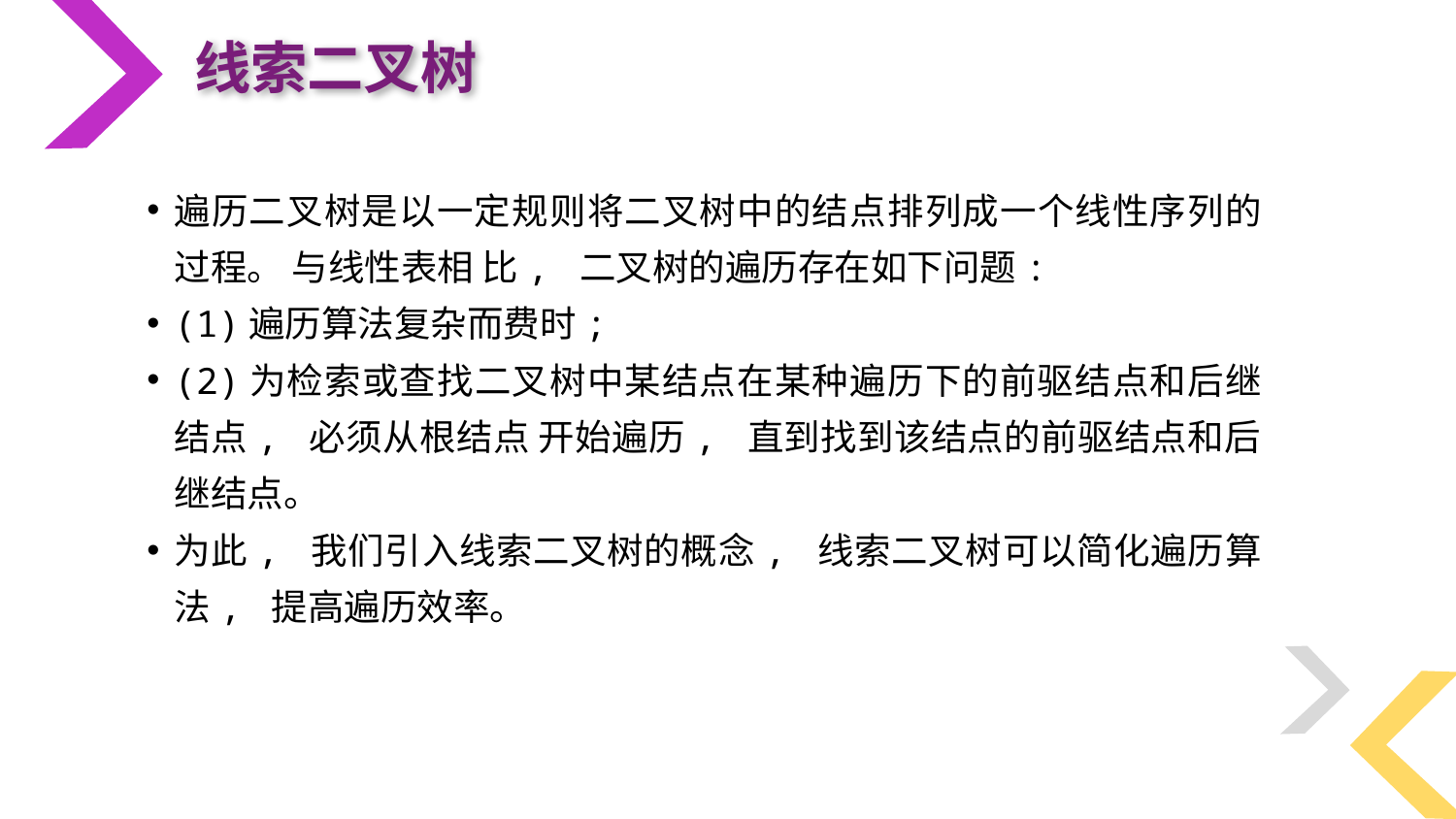

线索二叉树
遍历二叉树是以一定规则将二叉树中的结点排列成一个线性序列的过程。 与线性表相 比, 二叉树的遍历存在如下问题:
(1)遍历算法复杂而费时;
(2)为检索或查找二叉树中某结点在某种遍历下的前驱结点和后继结点, 必须从根结点 开始遍历, 直到找到该结点的前驱结点和后继结点。
为此, 我们引入线索二叉树的概念, 线索二叉树可以简化遍历算法, 提高遍历效率。